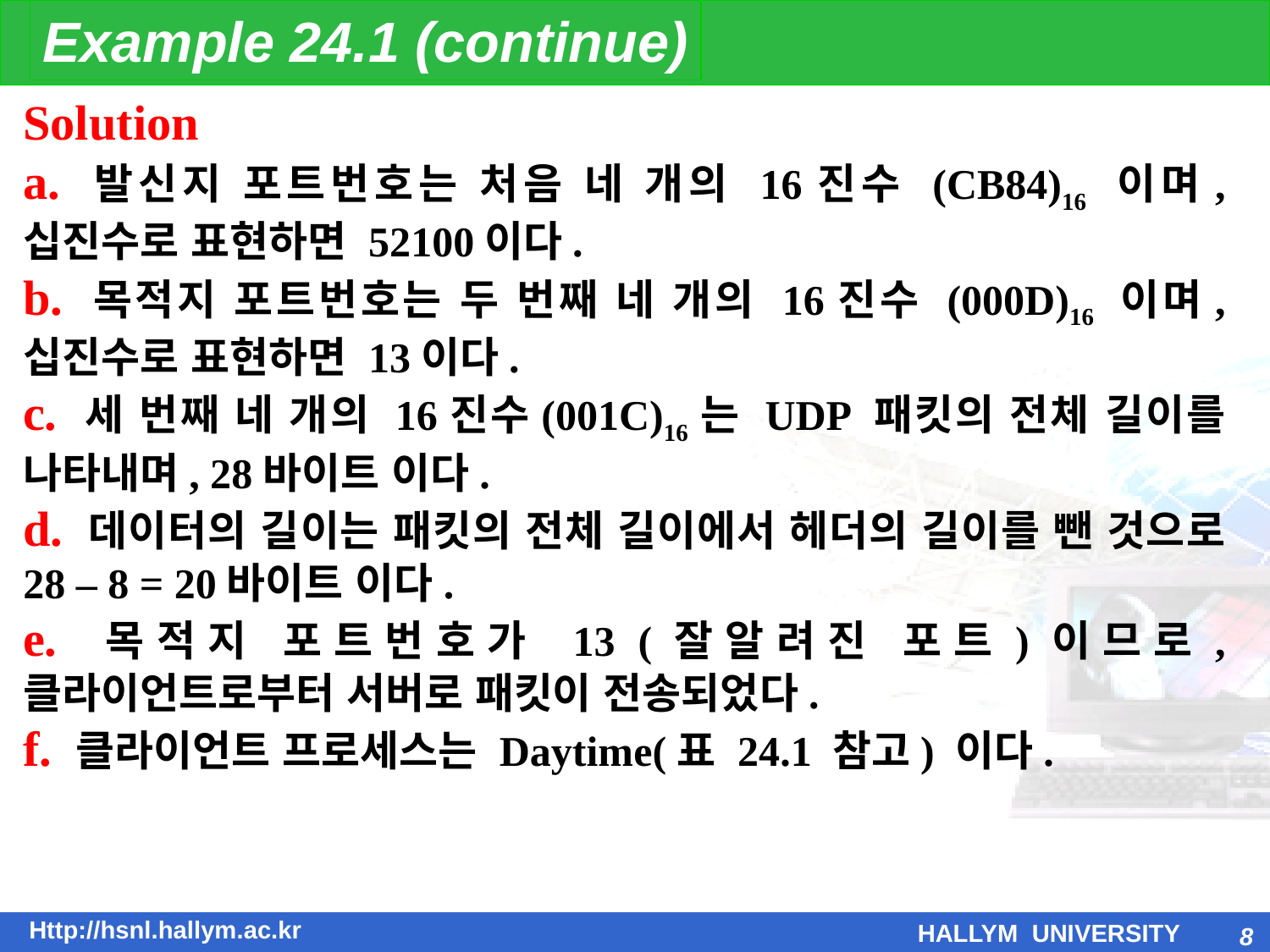

Example 24.1 (continue)
Solution
a. 발신지 포트번호는 처음 네 개의 16진수 (CB84)16 이며, 십진수로 표현하면 52100이다.
b. 목적지 포트번호는 두 번째 네 개의 16진수 (000D)16 이며, 십진수로 표현하면 13이다.
c. 세 번째 네 개의 16진수(001C)16는 UDP 패킷의 전체 길이를 나타내며, 28바이트 이다.
d. 데이터의 길이는 패킷의 전체 길이에서 헤더의 길이를 뺀 것으로 28 – 8 = 20바이트 이다.
e. 목적지 포트번호가 13 (잘알려진 포트)이므로, 클라이언트로부터 서버로 패킷이 전송되었다.
f. 클라이언트 프로세스는 Daytime(표 24.1 참고) 이다.
8